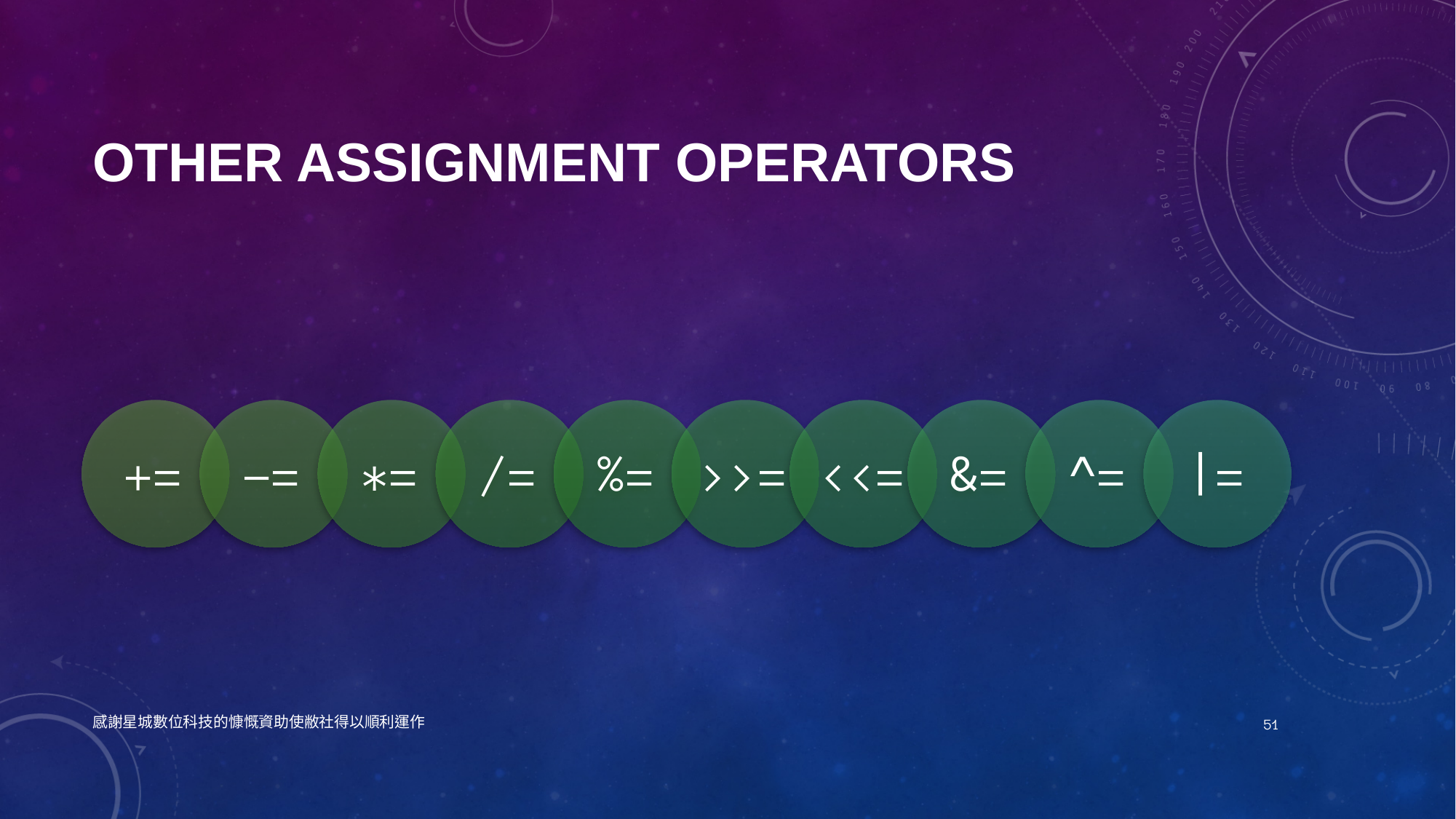

# Other Assignment Operators
+=
-=
*=
/=
%=
>>=
<<=
&=
^=
|=
感謝星城數位科技的慷慨資助使敝社得以順利運作
51